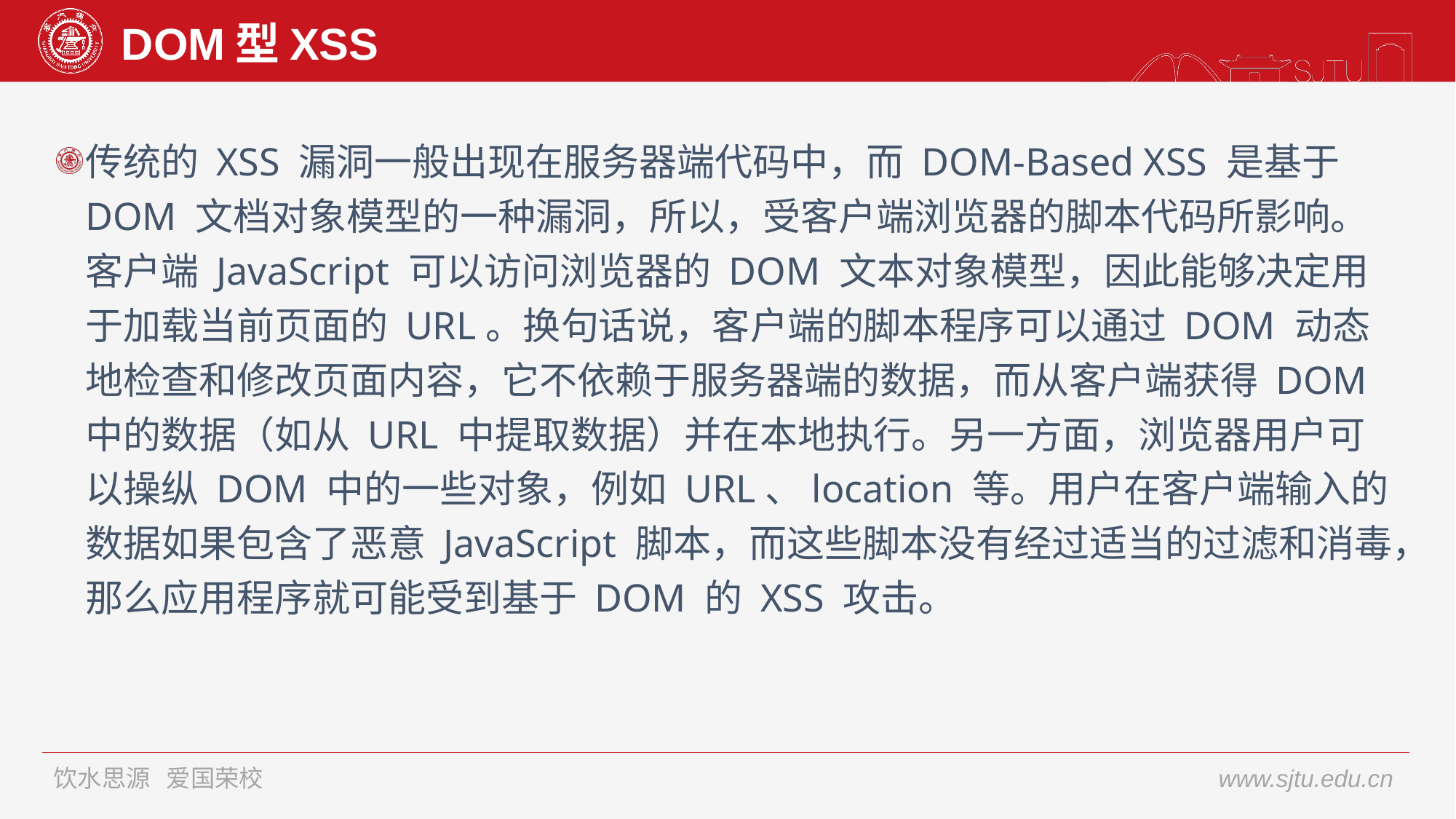

# DOM型XSS
传统的 XSS 漏洞一般出现在服务器端代码中，而 DOM-Based XSS 是基于 DOM 文档对象模型的一种漏洞，所以，受客户端浏览器的脚本代码所影响。客户端 JavaScript 可以访问浏览器的 DOM 文本对象模型，因此能够决定用于加载当前页面的 URL。换句话说，客户端的脚本程序可以通过 DOM 动态地检查和修改页面内容，它不依赖于服务器端的数据，而从客户端获得 DOM 中的数据（如从 URL 中提取数据）并在本地执行。另一方面，浏览器用户可以操纵 DOM 中的一些对象，例如 URL、location 等。用户在客户端输入的数据如果包含了恶意 JavaScript 脚本，而这些脚本没有经过适当的过滤和消毒，那么应用程序就可能受到基于 DOM 的 XSS 攻击。